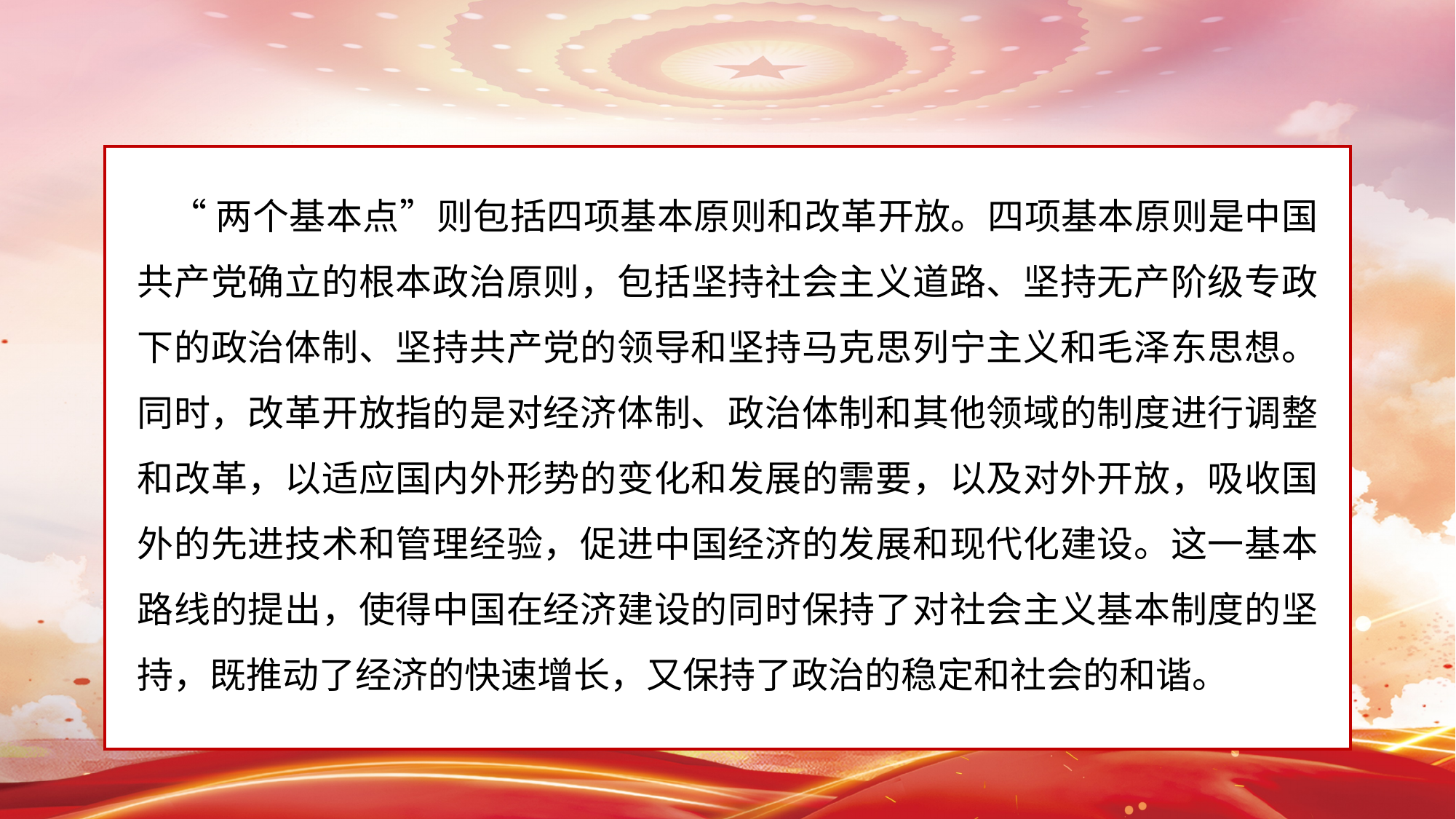

“两个基本点”则包括四项基本原则和改革开放。四项基本原则是中国共产党确立的根本政治原则，包括坚持社会主义道路、坚持无产阶级专政下的政治体制、坚持共产党的领导和坚持马克思列宁主义和毛泽东思想。同时，改革开放指的是对经济体制、政治体制和其他领域的制度进行调整和改革，以适应国内外形势的变化和发展的需要，以及对外开放，吸收国外的先进技术和管理经验，促进中国经济的发展和现代化建设。这一基本路线的提出，使得中国在经济建设的同时保持了对社会主义基本制度的坚持，既推动了经济的快速增长，又保持了政治的稳定和社会的和谐。